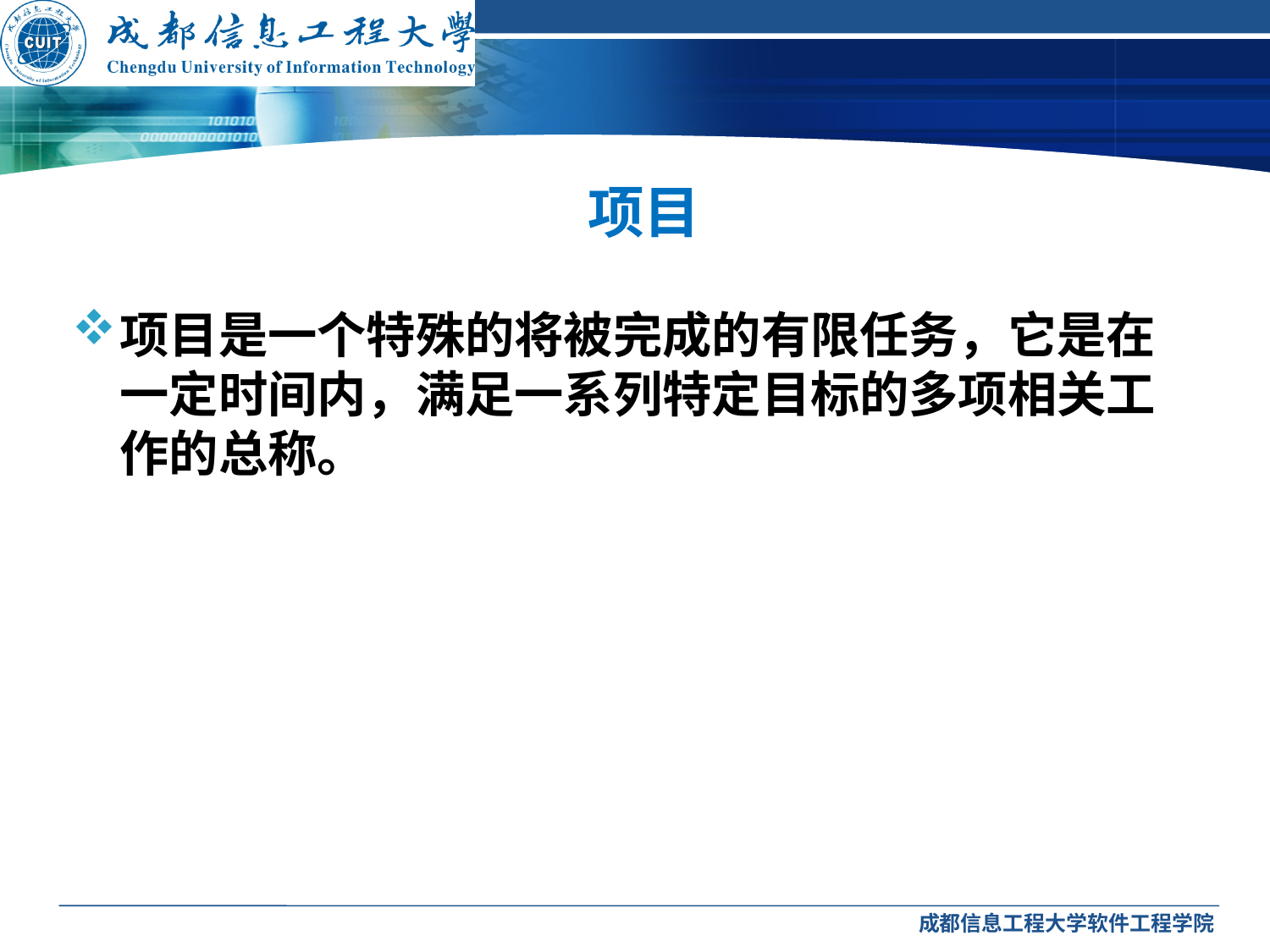

# 项目
项目是一个特殊的将被完成的有限任务，它是在一定时间内，满足一系列特定目标的多项相关工作的总称。

成都信息工程大学软件工程学院